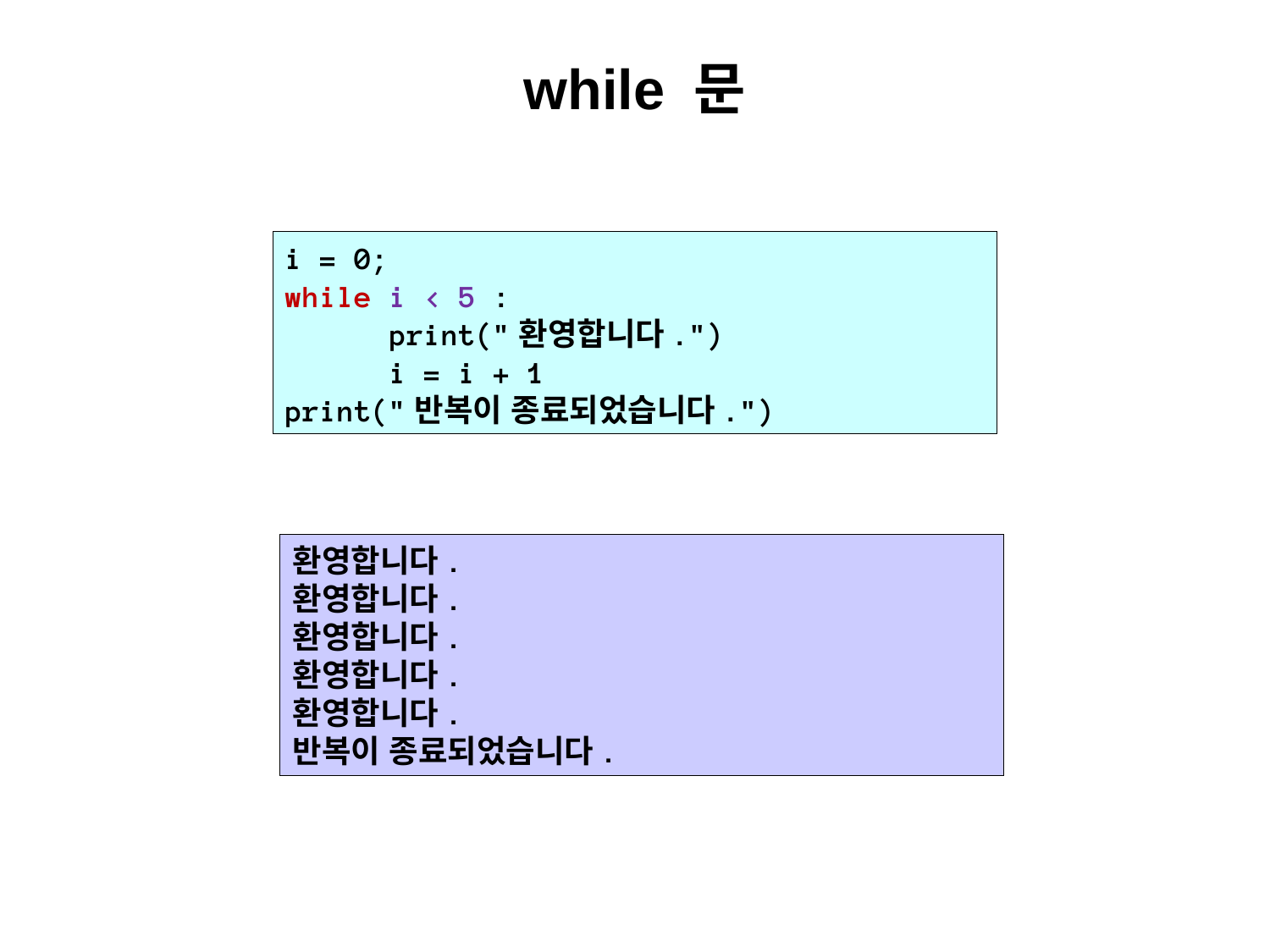

# while 문

i = 0;
while i < 5 :
      print("환영합니다.")
      i = i + 1
print("반복이 종료되었습니다.")
환영합니다.
환영합니다.
환영합니다.
환영합니다.
환영합니다.
반복이 종료되었습니다.